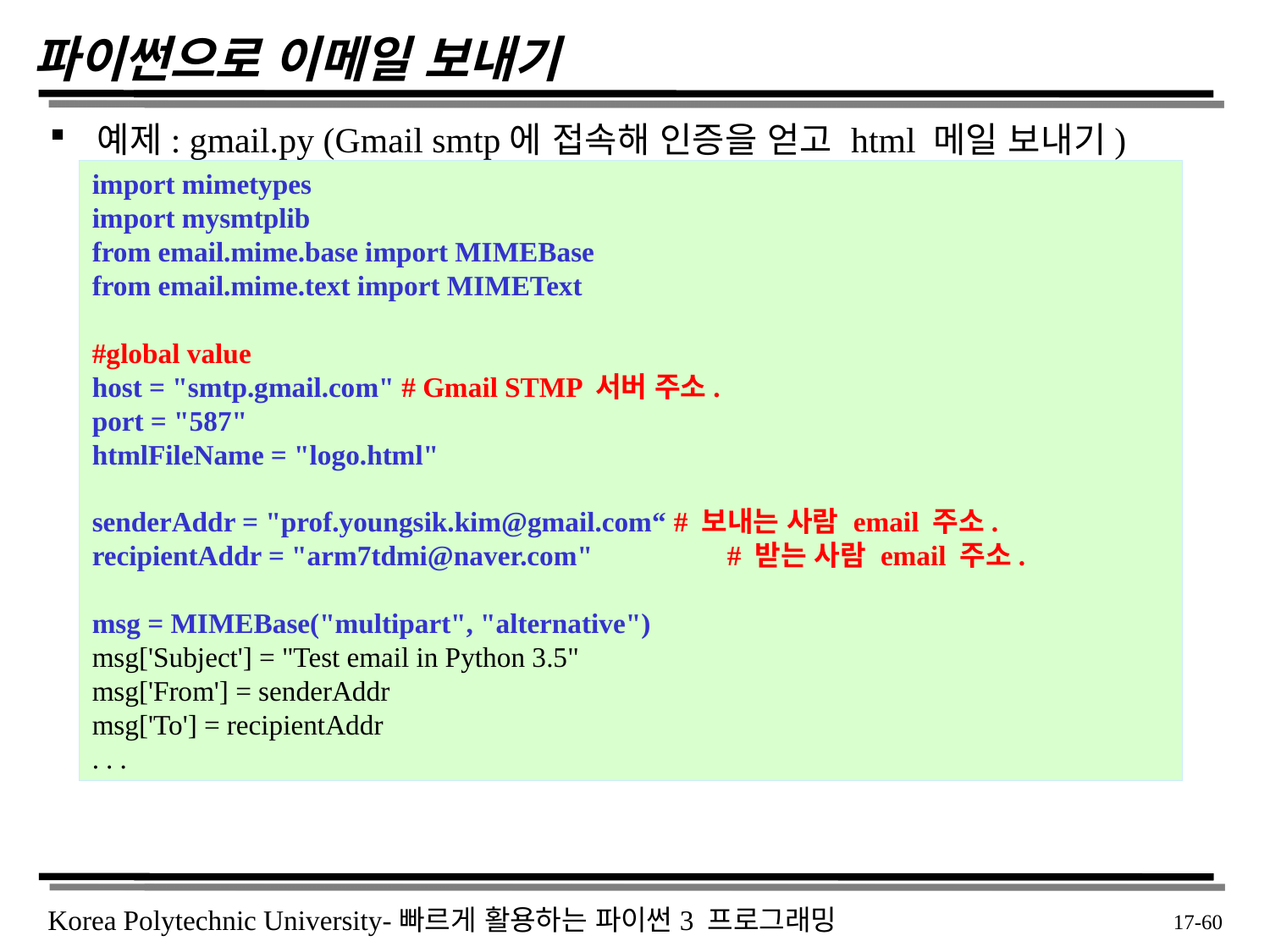

# 파이썬으로 이메일 보내기
예제: gmail.py (Gmail smtp에 접속해 인증을 얻고 html 메일 보내기)
import mimetypes
import mysmtplib
from email.mime.base import MIMEBase
from email.mime.text import MIMEText

#global value
host = "smtp.gmail.com" # Gmail STMP 서버 주소.
port = "587"
htmlFileName = "logo.html"

senderAddr = "prof.youngsik.kim@gmail.com“ # 보내는 사람 email 주소.
recipientAddr = "arm7tdmi@naver.com"   	# 받는 사람 email 주소.

msg = MIMEBase("multipart", "alternative")
msg['Subject'] = "Test email in Python 3.5"
msg['From'] = senderAddr
msg['To'] = recipientAddr
. . .

 17-60